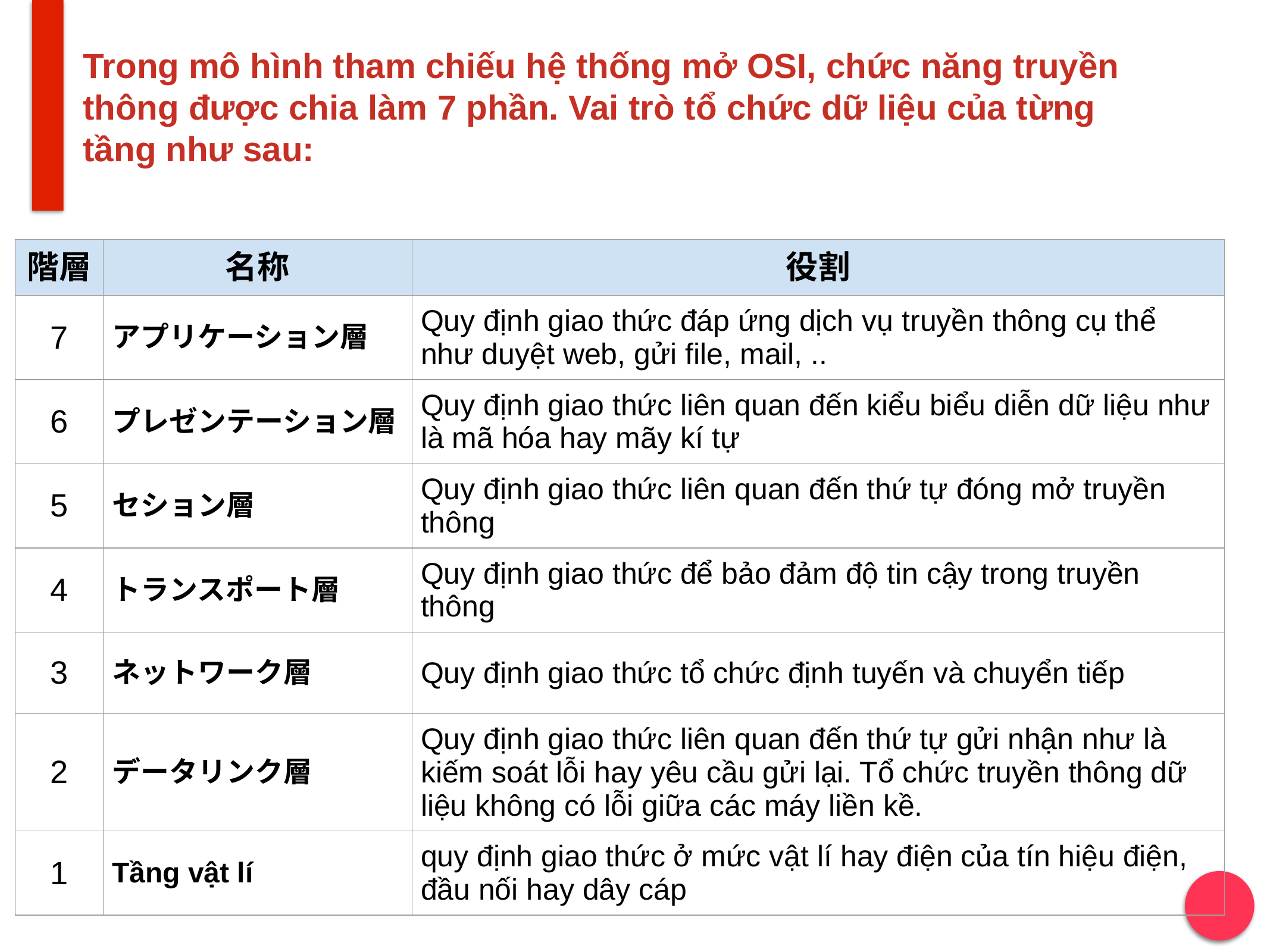

# Trong mô hình tham chiếu hệ thống mở OSI, chức năng truyền thông được chia làm 7 phần. Vai trò tổ chức dữ liệu của từng tầng như sau:
| 階層 | 名称 | 役割 |
| --- | --- | --- |
| 7 | アプリケーション層 | Quy định giao thức đáp ứng dịch vụ truyền thông cụ thể như duyệt web, gửi file, mail, .. |
| 6 | プレゼンテーション層 | Quy định giao thức liên quan đến kiểu biểu diễn dữ liệu như là mã hóa hay mãy kí tự |
| 5 | セション層 | Quy định giao thức liên quan đến thứ tự đóng mở truyền thông |
| 4 | トランスポート層 | Quy định giao thức để bảo đảm độ tin cậy trong truyền thông |
| 3 | ネットワーク層 | Quy định giao thức tổ chức định tuyến và chuyển tiếp |
| 2 | データリンク層 | Quy định giao thức liên quan đến thứ tự gửi nhận như là kiếm soát lỗi hay yêu cầu gửi lại. Tổ chức truyền thông dữ liệu không có lỗi giữa các máy liền kề. |
| 1 | Tầng vật lí | quy định giao thức ở mức vật lí hay điện của tín hiệu điện, đầu nối hay dây cáp |